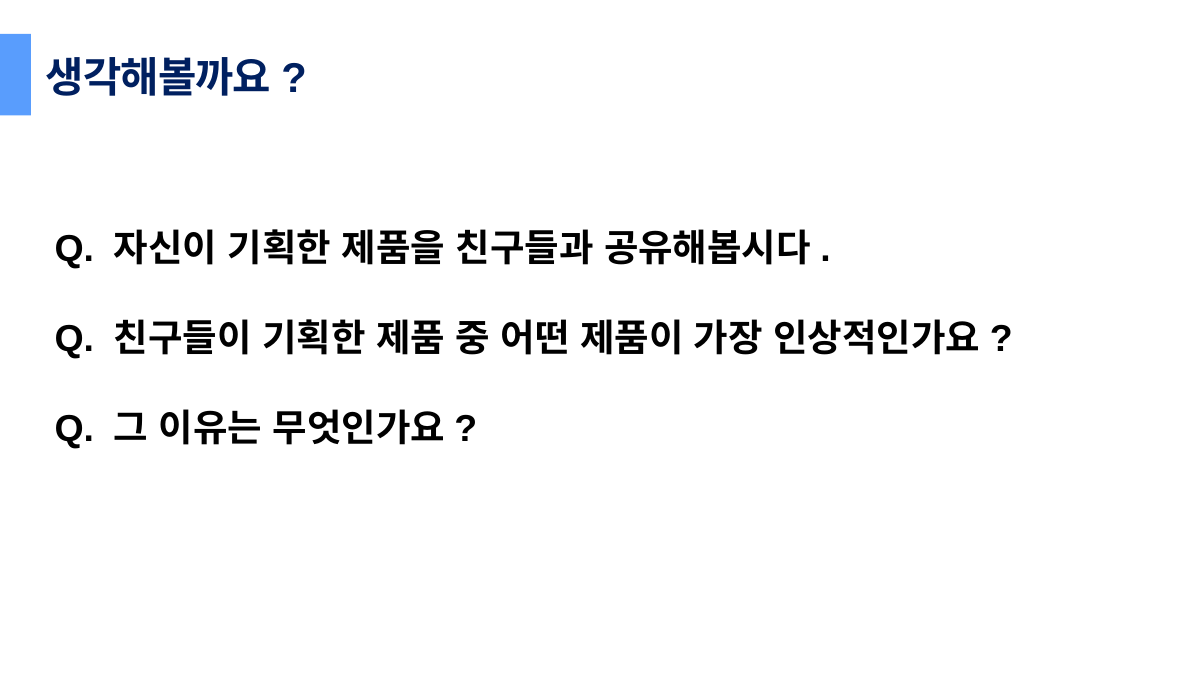

생각해볼까요?
Q. 자신이 기획한 제품을 친구들과 공유해봅시다.

Q. 친구들이 기획한 제품 중 어떤 제품이 가장 인상적인가요?

Q. 그 이유는 무엇인가요?